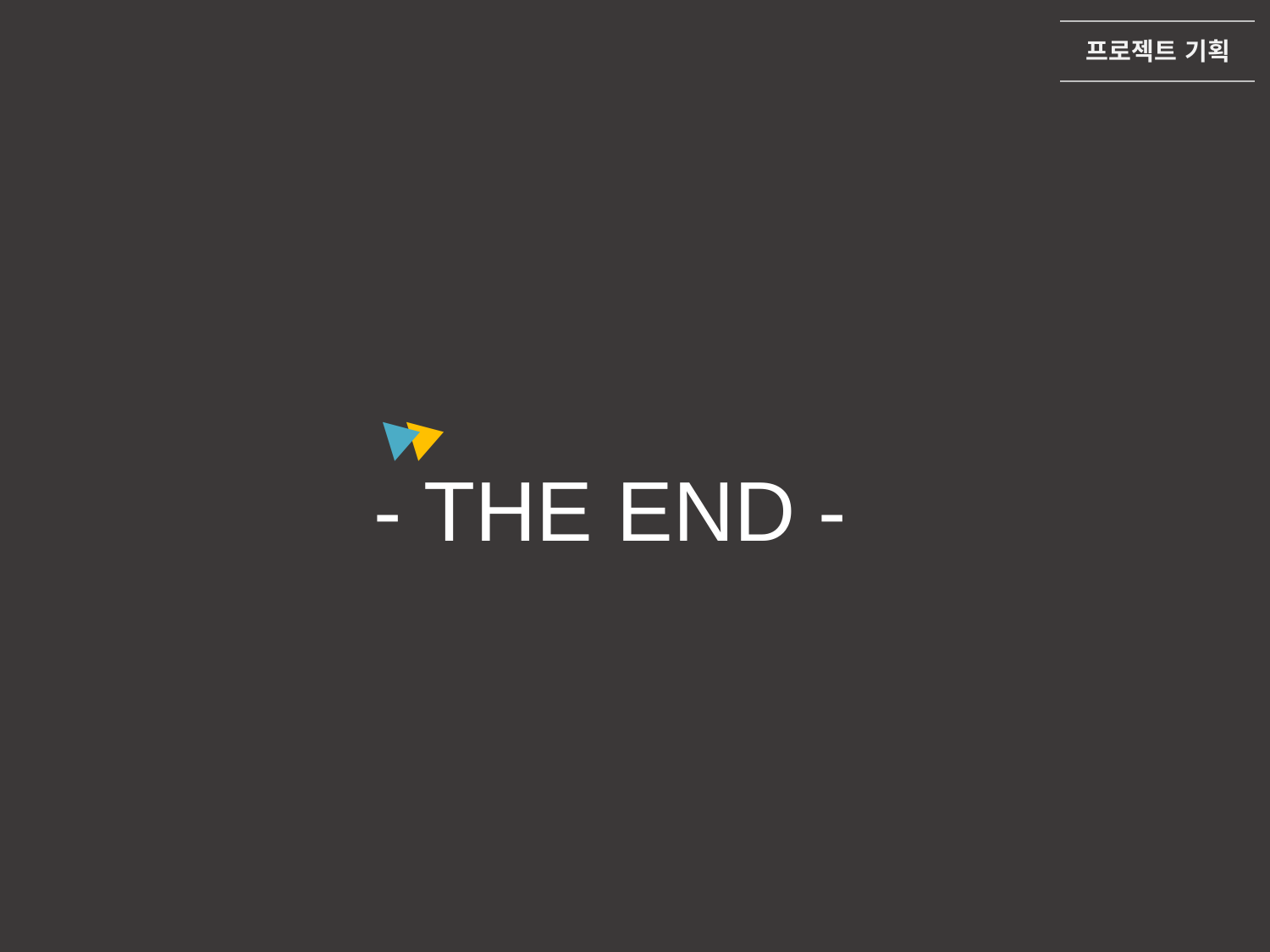

프로젝트 기획
▶
▶
- THE END -